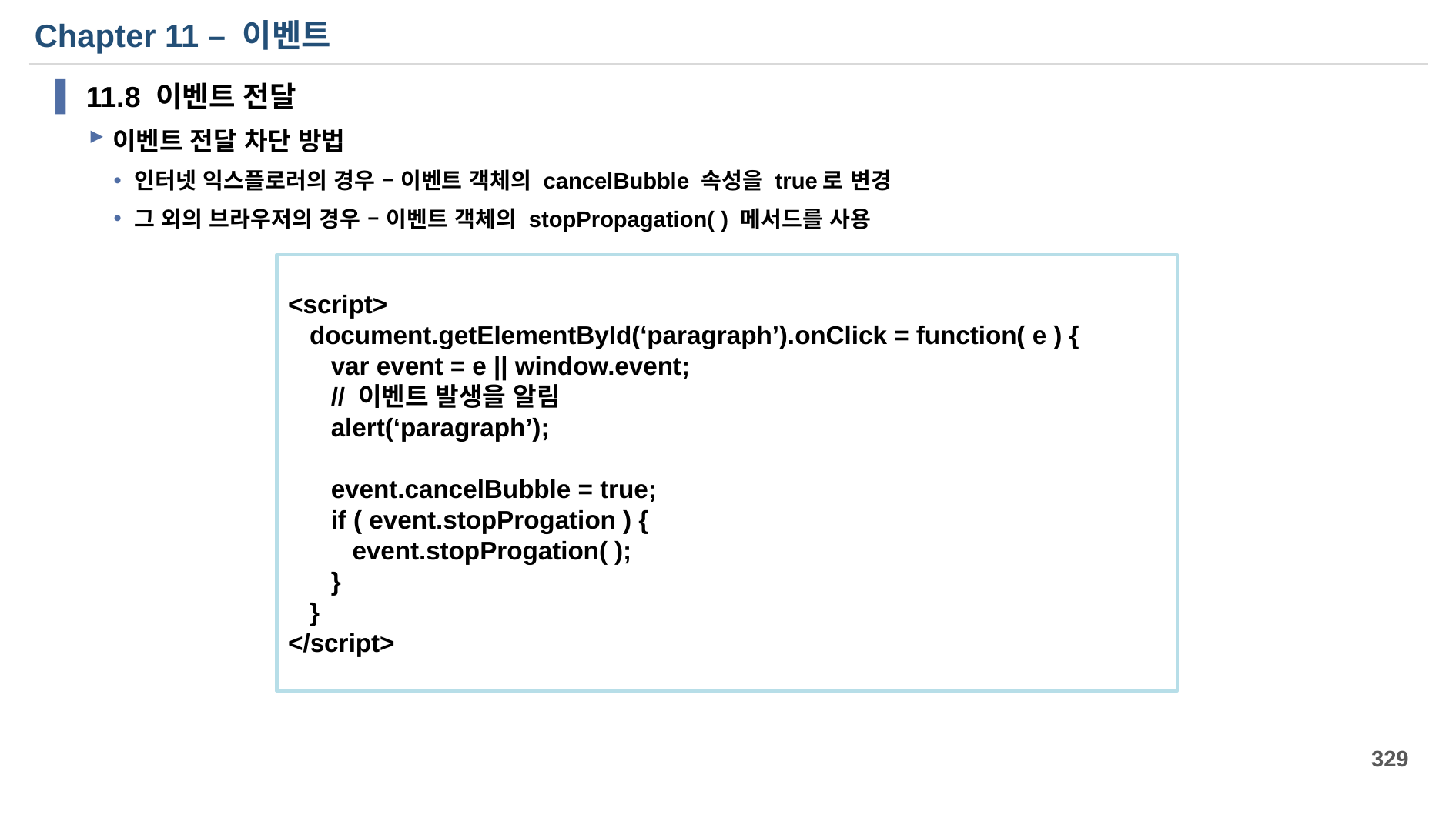

# Chapter 11 – 이벤트
11.8 이벤트 전달
이벤트 전달 차단 방법
인터넷 익스플로러의 경우 – 이벤트 객체의 cancelBubble 속성을 true로 변경
그 외의 브라우저의 경우 – 이벤트 객체의 stopPropagation( ) 메서드를 사용

<script>
   document.getElementById(‘paragraph’).onClick = function( e ) {
      var event = e || window.event;
      // 이벤트 발생을 알림
      alert(‘paragraph’);

      event.cancelBubble = true;
      if ( event.stopProgation ) {
         event.stopProgation( );
      }
   }
</script>
329